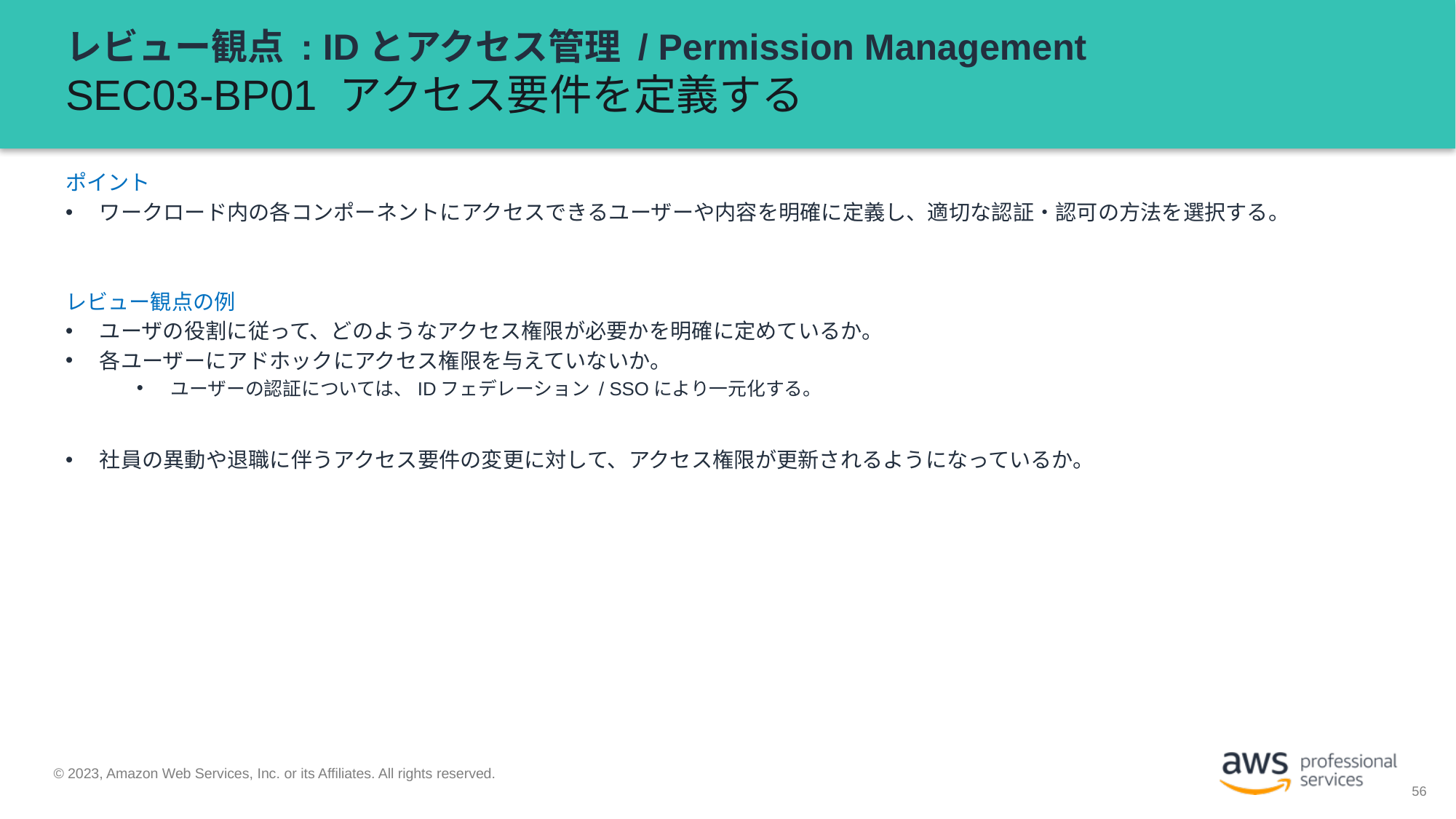

# レビュー観点 : IDとアクセス管理 / Permission Management SEC03-BP01 アクセス要件を定義する
ポイント
ワークロード内の各コンポーネントにアクセスできるユーザーや内容を明確に定義し、適切な認証・認可の方法を選択する。

レビュー観点の例
ユーザの役割に従って、どのようなアクセス権限が必要かを明確に定めているか。
各ユーザーにアドホックにアクセス権限を与えていないか。
ユーザーの認証については、IDフェデレーション / SSOにより一元化する。

社員の異動や退職に伴うアクセス要件の変更に対して、アクセス権限が更新されるようになっているか。